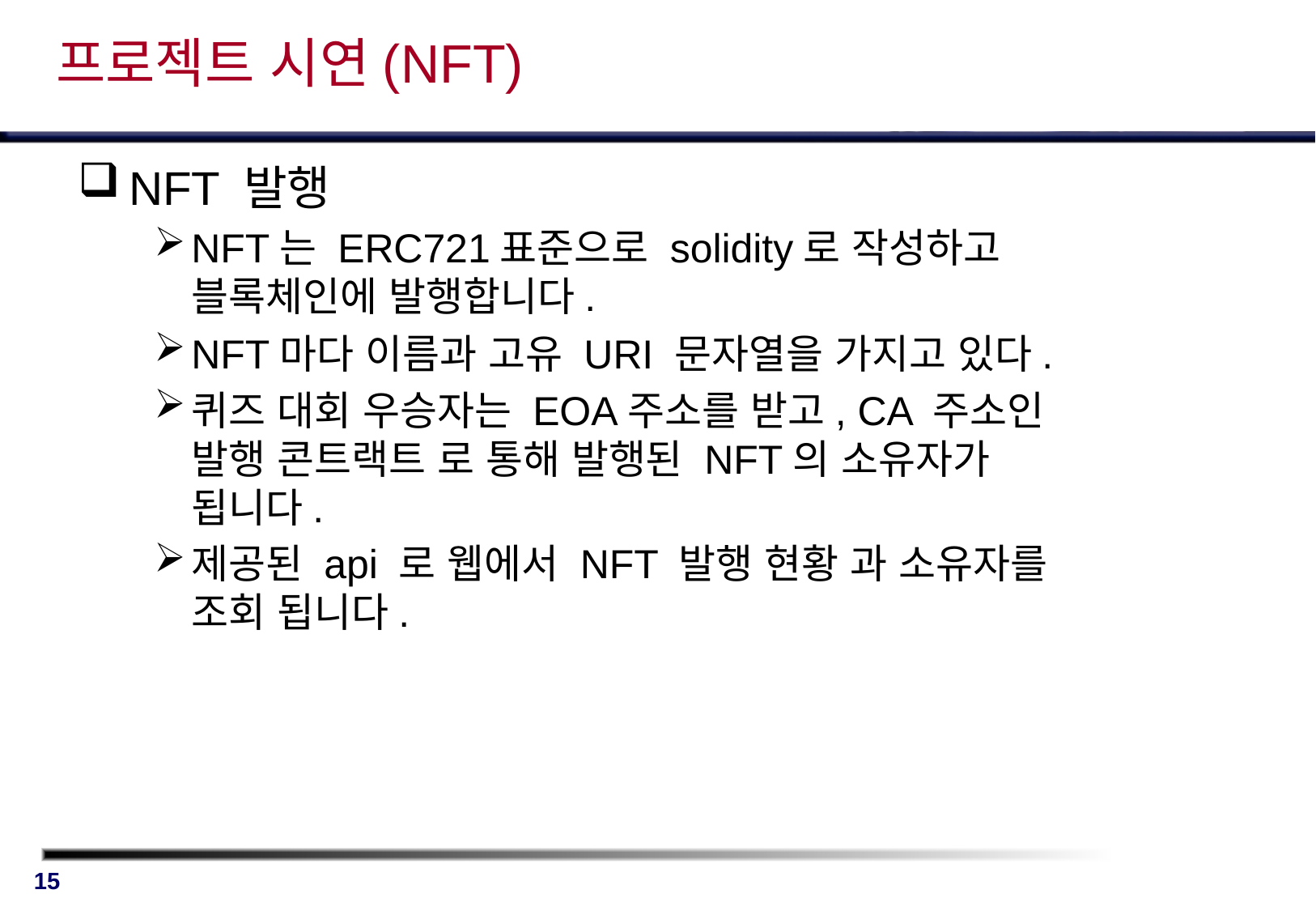

# 프로젝트 시연(NFT)
NFT 발행
NFT는 ERC721표준으로 solidity로 작성하고  블록체인에 발행합니다.
NFT마다 이름과 고유 URI 문자열을 가지고 있다.
퀴즈 대회 우승자는 EOA주소를 받고, CA 주소인 발행 콘트랙트 로 통해 발행된 NFT의 소유자가 됩니다.
제공된 api 로 웹에서 NFT 발행 현황 과 소유자를 조회 됩니다.